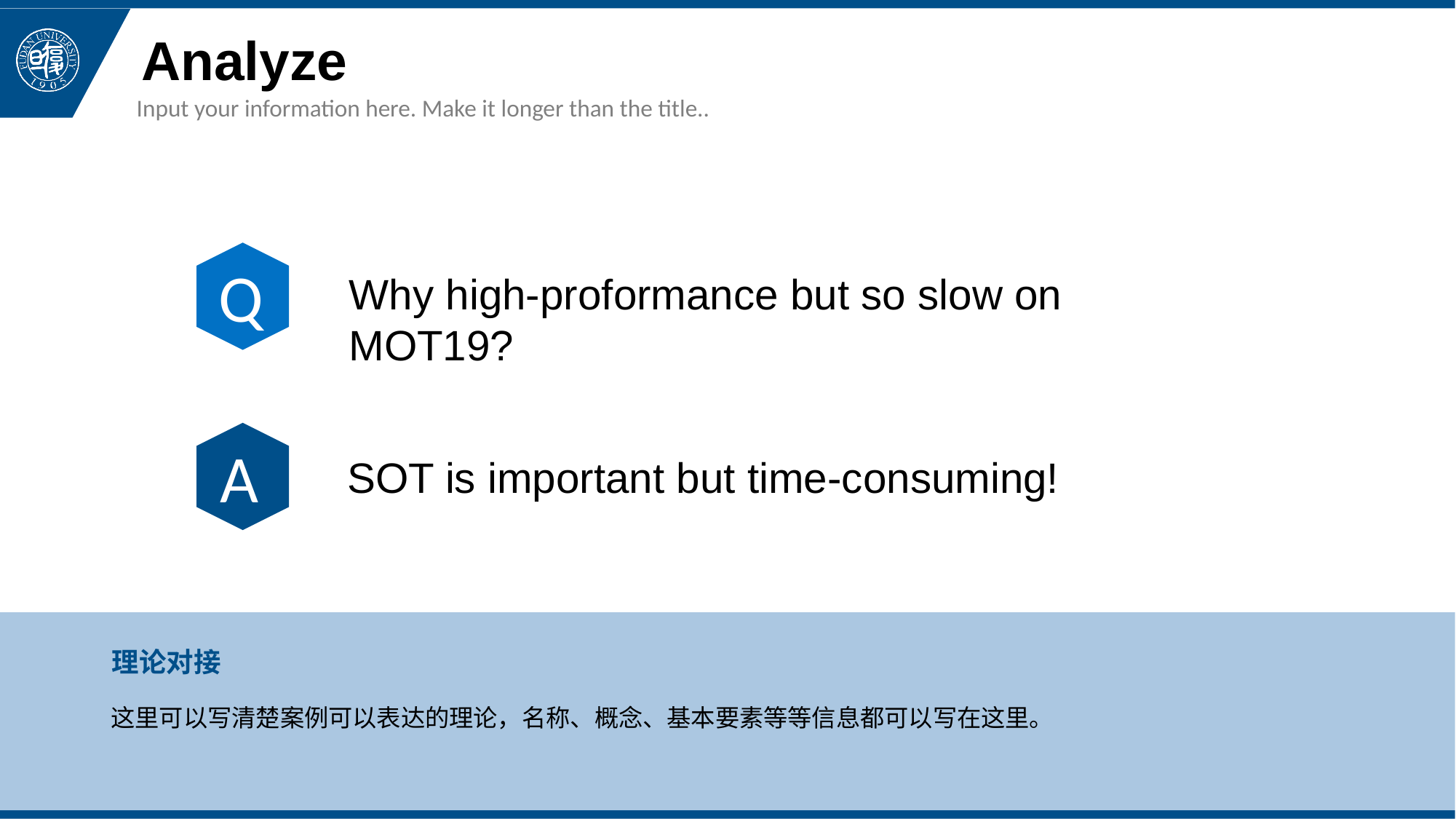

Analyze
Input your information here. Make it longer than the title..

Q
Why high-proformance but so slow on MOT19?

A
SOT is important but time-consuming!

理论对接
这里可以写清楚案例可以表达的理论，名称、概念、基本要素等等信息都可以写在这里。